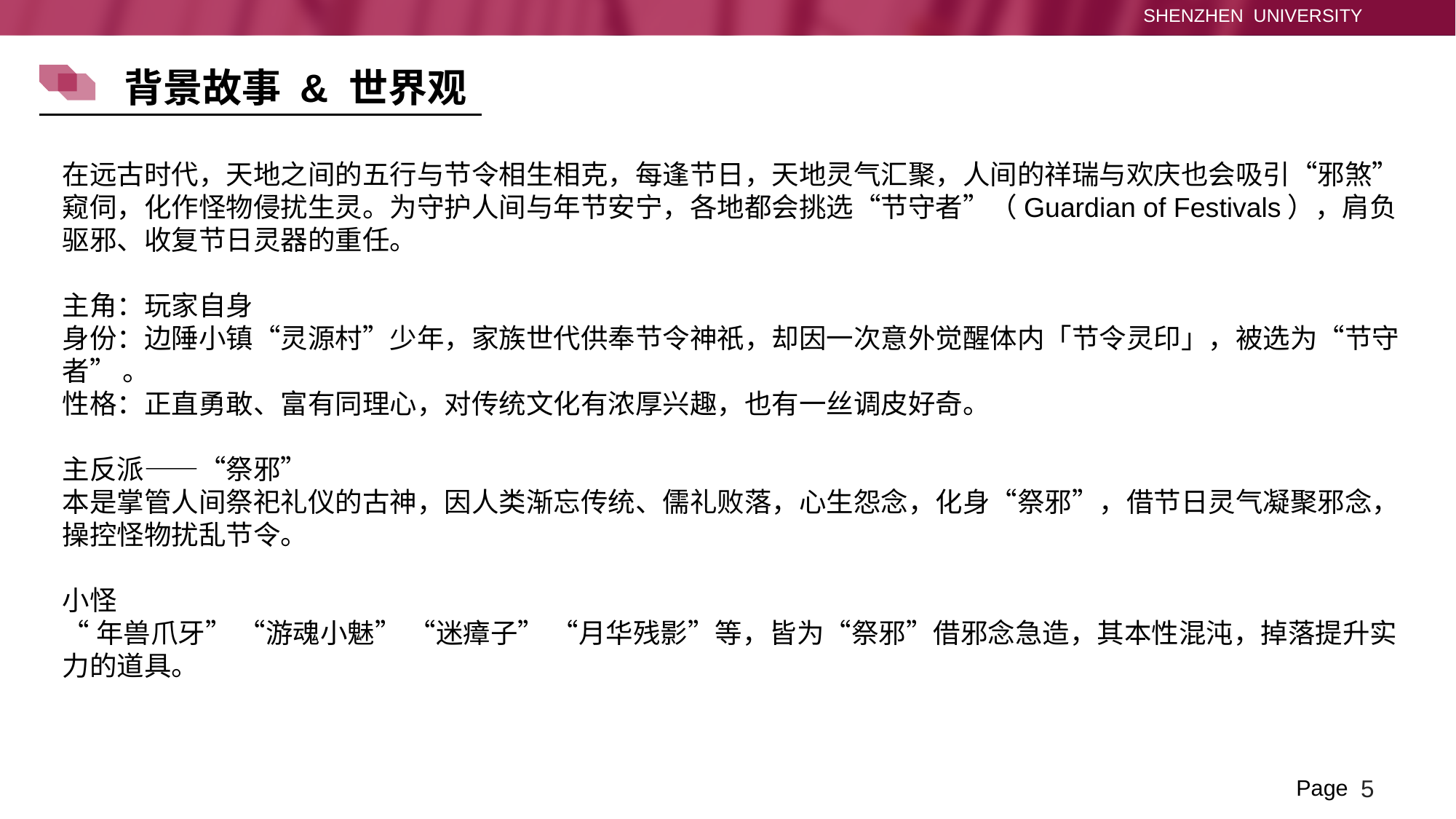

背景故事 & 世界观
在远古时代，天地之间的五行与节令相生相克，每逢节日，天地灵气汇聚，人间的祥瑞与欢庆也会吸引“邪煞”窥伺，化作怪物侵扰生灵。为守护人间与年节安宁，各地都会挑选“节守者”（Guardian of Festivals），肩负驱邪、收复节日灵器的重任。

主角：玩家自身
身份：边陲小镇“灵源村”少年，家族世代供奉节令神祇，却因一次意外觉醒体内「节令灵印」，被选为“节守者” 。
性格：正直勇敢、富有同理心，对传统文化有浓厚兴趣，也有一丝调皮好奇。

主反派——“祭邪”
本是掌管人间祭祀礼仪的古神，因人类渐忘传统、儒礼败落，心生怨念，化身“祭邪”，借节日灵气凝聚邪念，操控怪物扰乱节令。

小怪
“年兽爪牙” “游魂小魅” “迷瘴子” “月华残影”等，皆为“祭邪”借邪念急造，其本性混沌，掉落提升实力的道具。

5